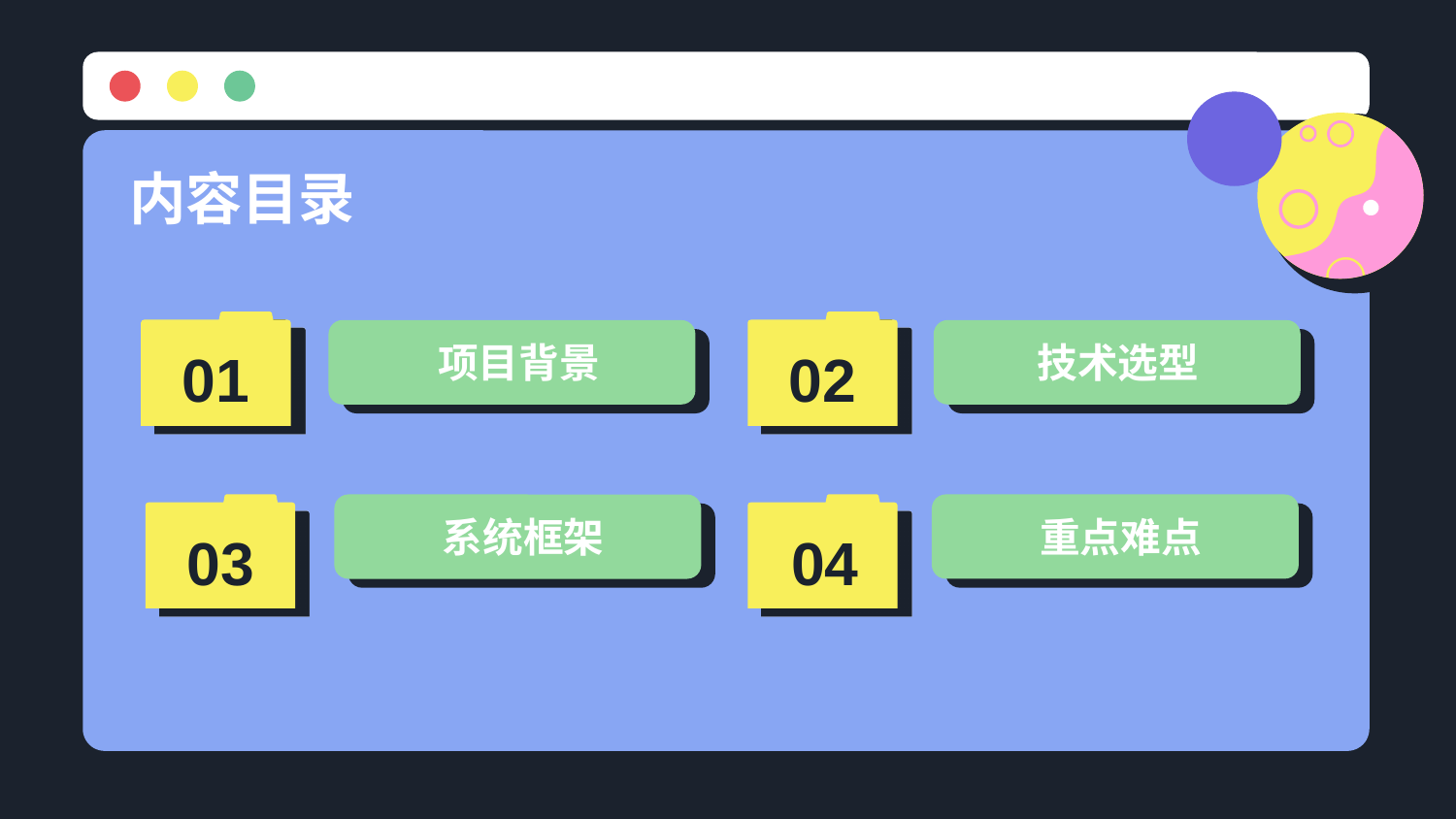

内容目录

01
02
# 项目背景
技术选型

重点难点
系统框架
04
03